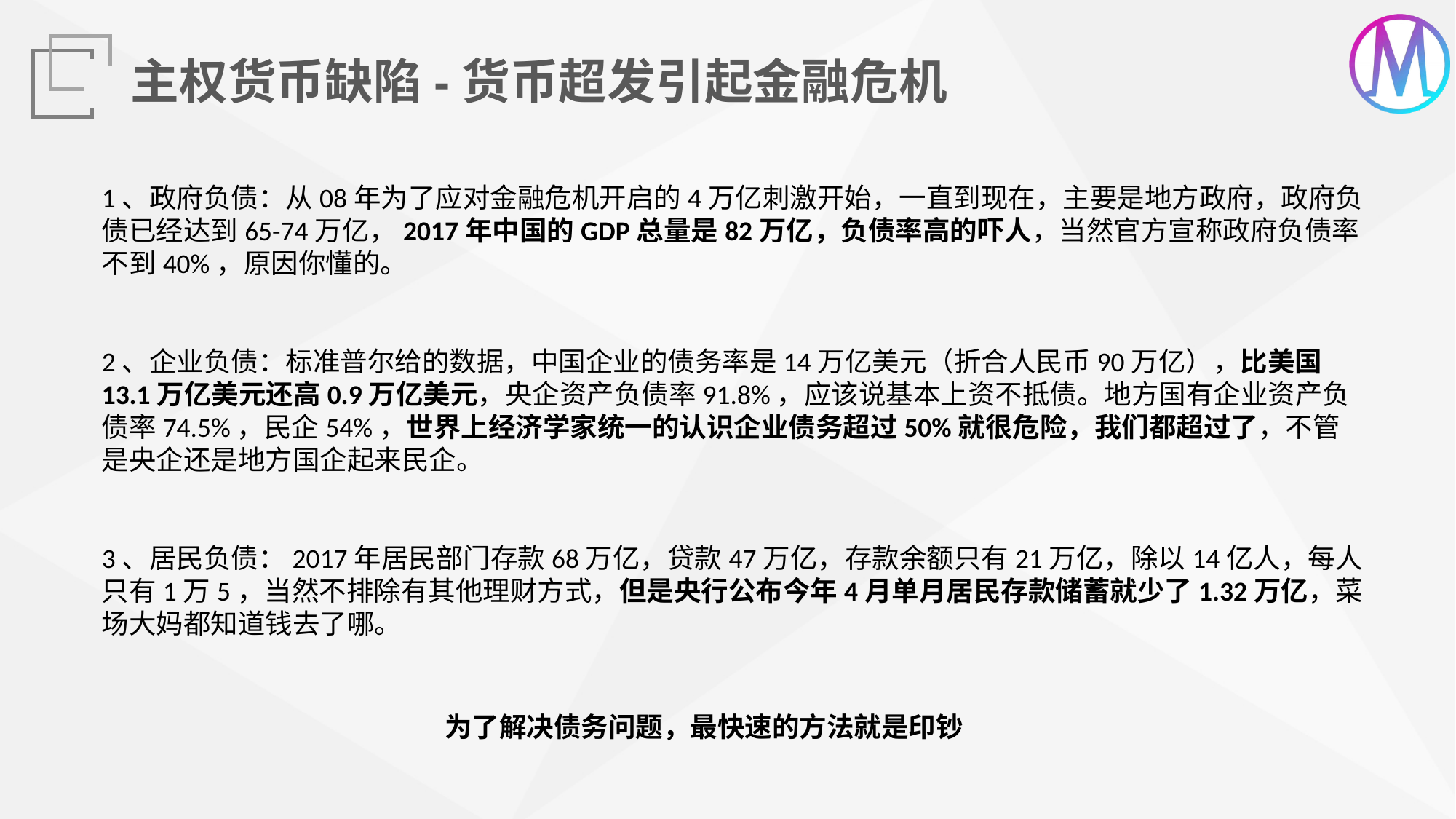

主权货币缺陷-货币超发引起金融危机

1、政府负债：从08年为了应对金融危机开启的4万亿刺激开始，一直到现在，主要是地方政府，政府负债已经达到65-74万亿，2017年中国的GDP总量是82万亿，负债率高的吓人，当然官方宣称政府负债率不到40%，原因你懂的。

2、企业负债：标准普尔给的数据，中国企业的债务率是14万亿美元（折合人民币90万亿），比美国13.1万亿美元还高0.9万亿美元，央企资产负债率91.8%，应该说基本上资不抵债。地方国有企业资产负债率74.5%，民企54%，世界上经济学家统一的认识企业债务超过50%就很危险，我们都超过了，不管是央企还是地方国企起来民企。

3、居民负债：2017年居民部门存款68万亿，贷款47万亿，存款余额只有21万亿，除以14亿人，每人只有1万5，当然不排除有其他理财方式，但是央行公布今年4月单月居民存款储蓄就少了1.32万亿，菜场大妈都知道钱去了哪。
为了解决债务问题，最快速的方法就是印钞